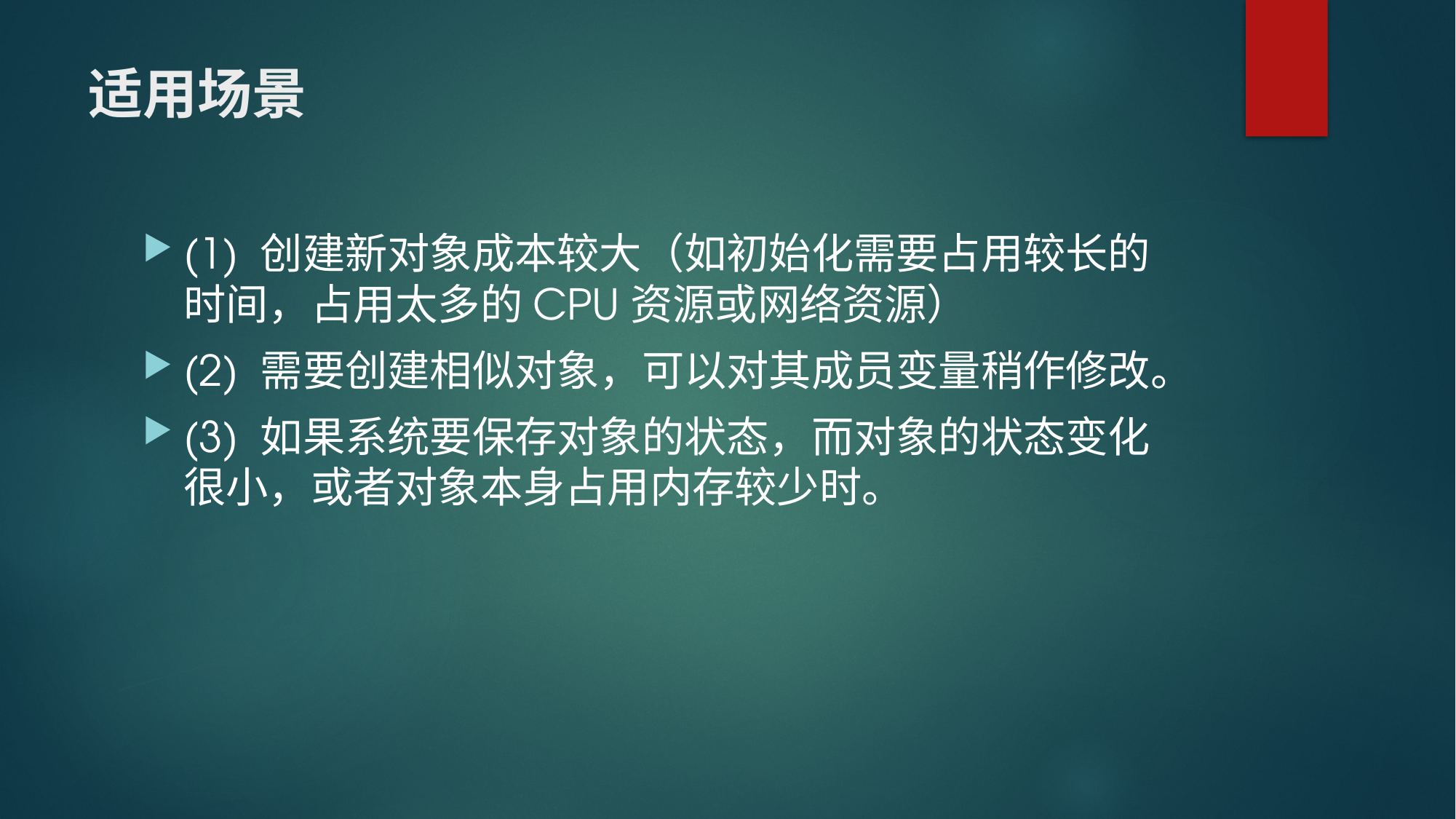

# 适用场景
(1) 创建新对象成本较大（如初始化需要占用较长的时间，占用太多的CPU资源或网络资源）
(2) 需要创建相似对象，可以对其成员变量稍作修改。
(3) 如果系统要保存对象的状态，而对象的状态变化很小，或者对象本身占用内存较少时。